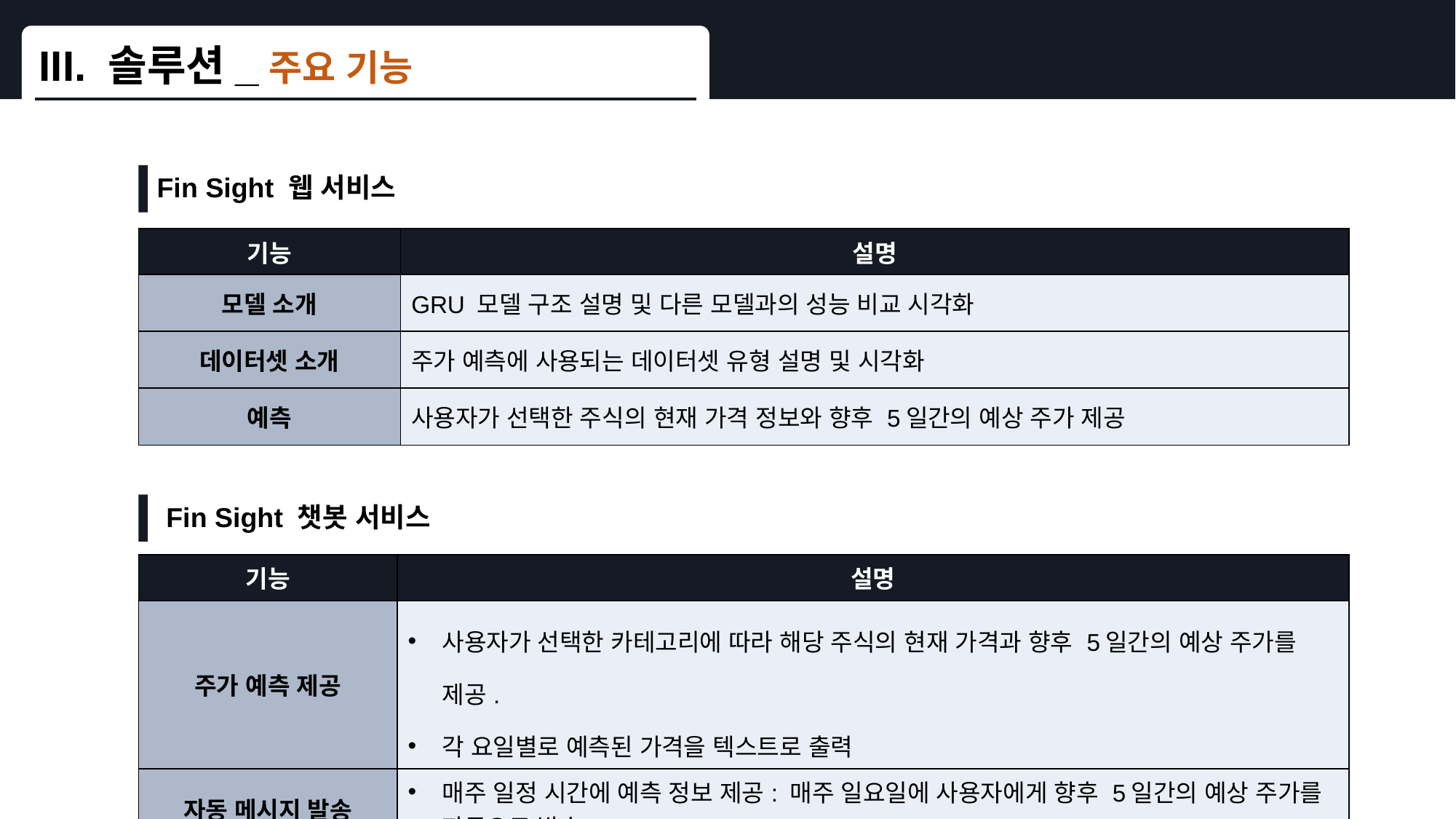

III. 솔루션_주요 기능

 Fin Sight 웹 서비스
| 기능 | 설명 |
| --- | --- |
| 모델 소개 | GRU 모델 구조 설명 및 다른 모델과의 성능 비교 시각화 |
| 데이터셋 소개 | 주가 예측에 사용되는 데이터셋 유형 설명 및 시각화 |
| 예측 | 사용자가 선택한 주식의 현재 가격 정보와 향후 5일간의 예상 주가 제공 |

 Fin Sight 챗봇 서비스
| 기능 | 설명 |
| --- | --- |
| 주가 예측 제공 | 사용자가 선택한 카테고리에 따라 해당 주식의 현재 가격과 향후 5일간의 예상 주가를 제공. 각 요일별로 예측된 가격을 텍스트로 출력 |
| 자동 메시지 발송 | 매주 일정 시간에 예측 정보 제공: 매주 일요일에 사용자에게 향후 5일간의 예상 주가를 자동으로 발송 |